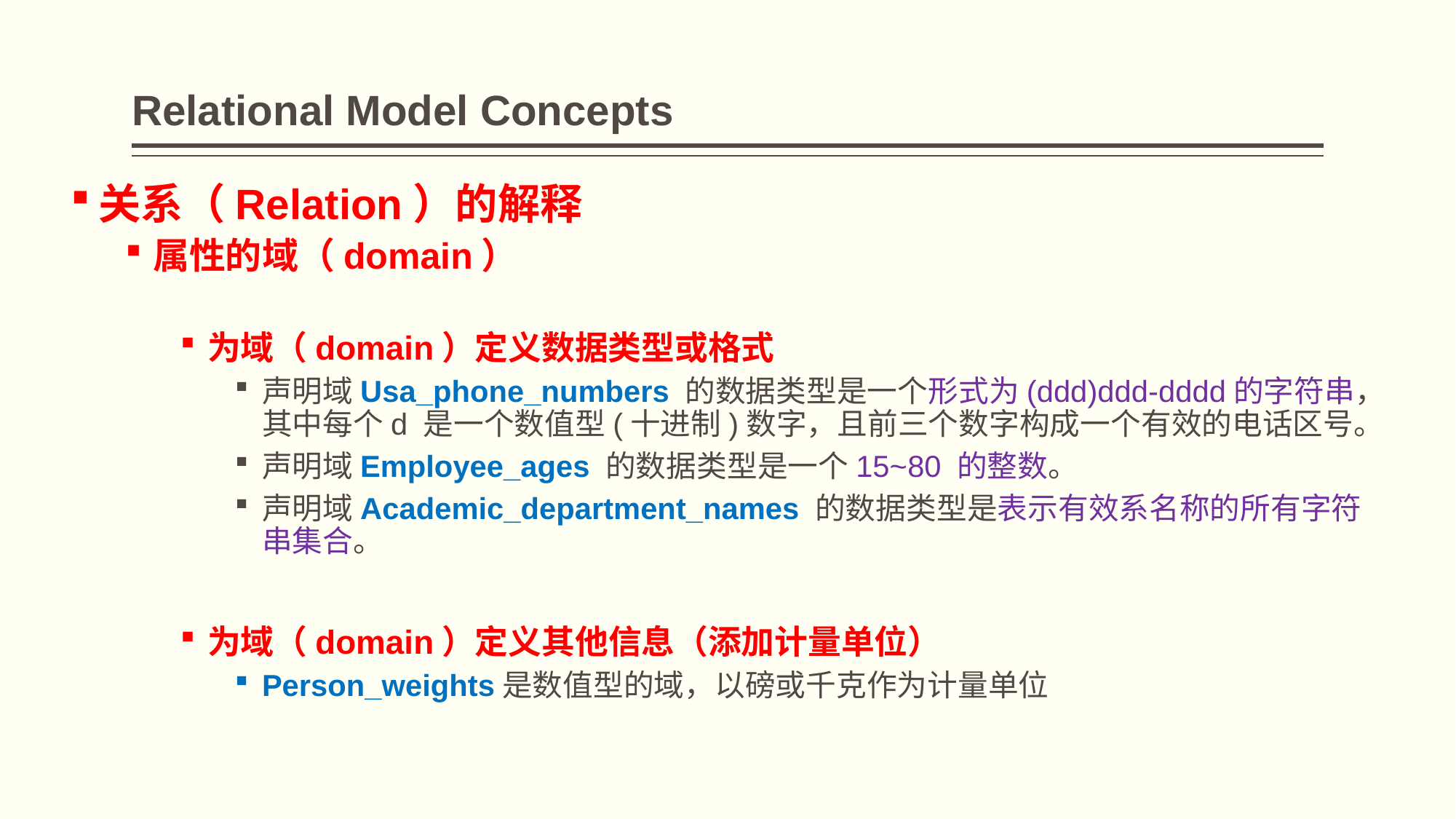

# Relational Model Concepts
关系（Relation）的解释
属性的域（domain）

为域（domain）定义数据类型或格式
声明域Usa_phone_numbers 的数据类型是一个形式为(ddd)ddd-dddd的字符串，其中每个d 是一个数值型(十进制)数字，且前三个数字构成一个有效的电话区号。
声明域Employee_ages 的数据类型是一个15~80 的整数。
声明域Academic_department_names 的数据类型是表示有效系名称的所有字符串集合。

为域（domain）定义其他信息（添加计量单位）
Person_weights是数值型的域，以磅或千克作为计量单位